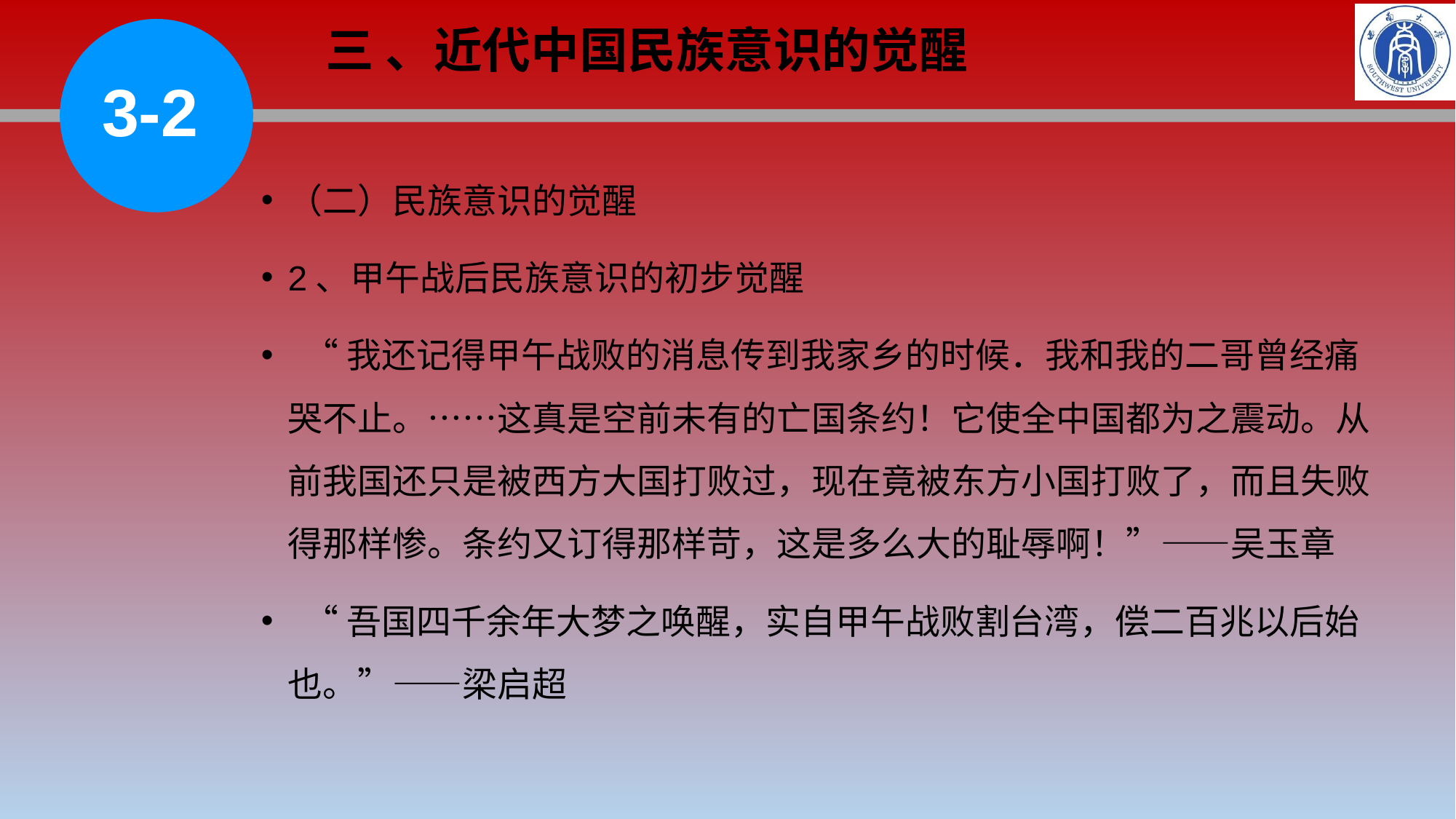

三 、近代中国民族意识的觉醒

3-2
（二）民族意识的觉醒
2、甲午战后民族意识的初步觉醒
  “我还记得甲午战败的消息传到我家乡的时候．我和我的二哥曾经痛哭不止。……这真是空前未有的亡国条约！它使全中国都为之震动。从前我国还只是被西方大国打败过，现在竟被东方小国打败了，而且失败得那样惨。条约又订得那样苛，这是多么大的耻辱啊！”——吴玉章
  “吾国四千余年大梦之唤醒，实自甲午战败割台湾，偿二百兆以后始也。”——梁启超